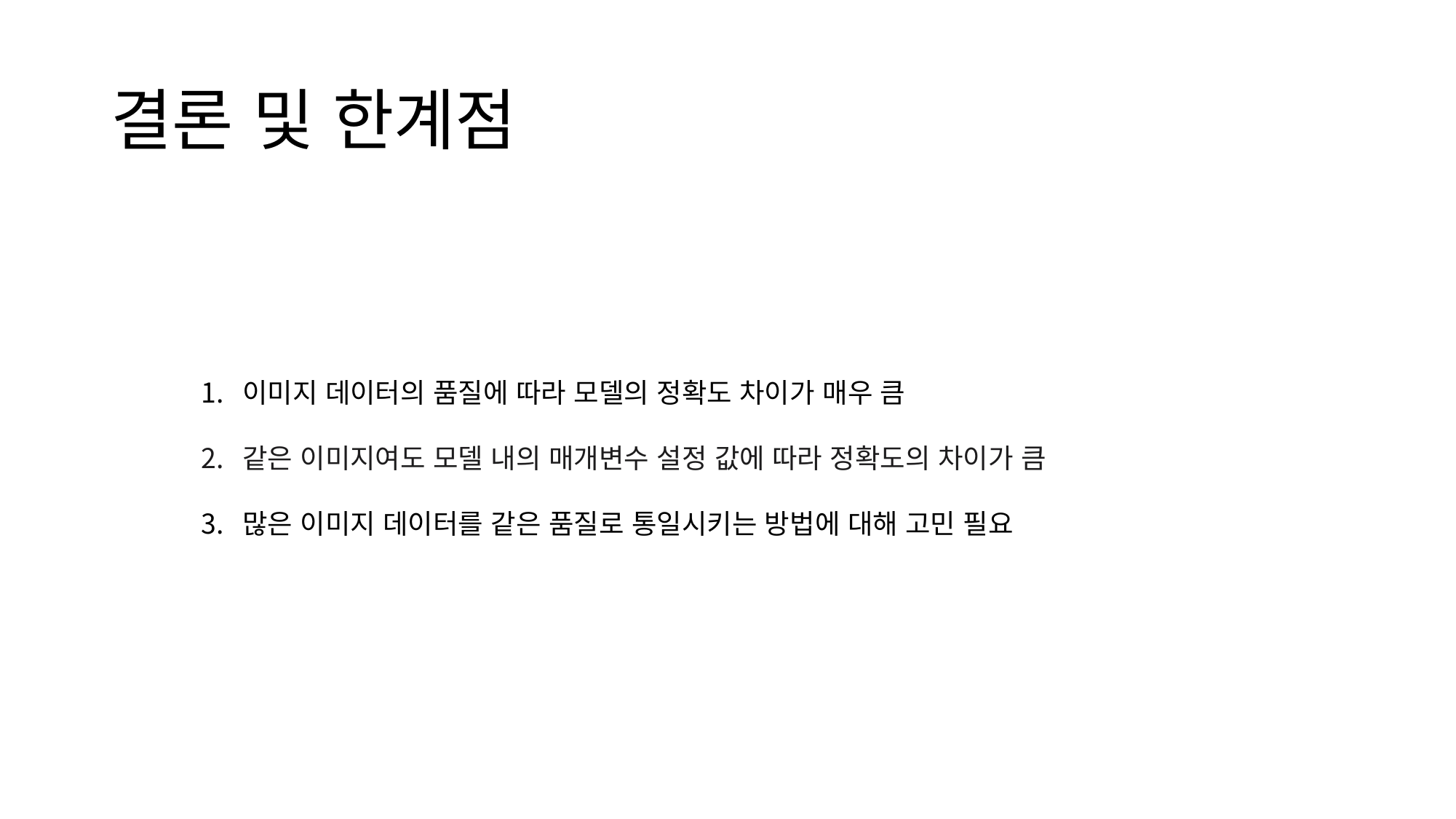

# 결론 및 한계점
이미지 데이터의 품질에 따라 모델의 정확도 차이가 매우 큼
같은 이미지여도 모델 내의 매개변수 설정 값에 따라 정확도의 차이가 큼
많은 이미지 데이터를 같은 품질로 통일시키는 방법에 대해 고민 필요